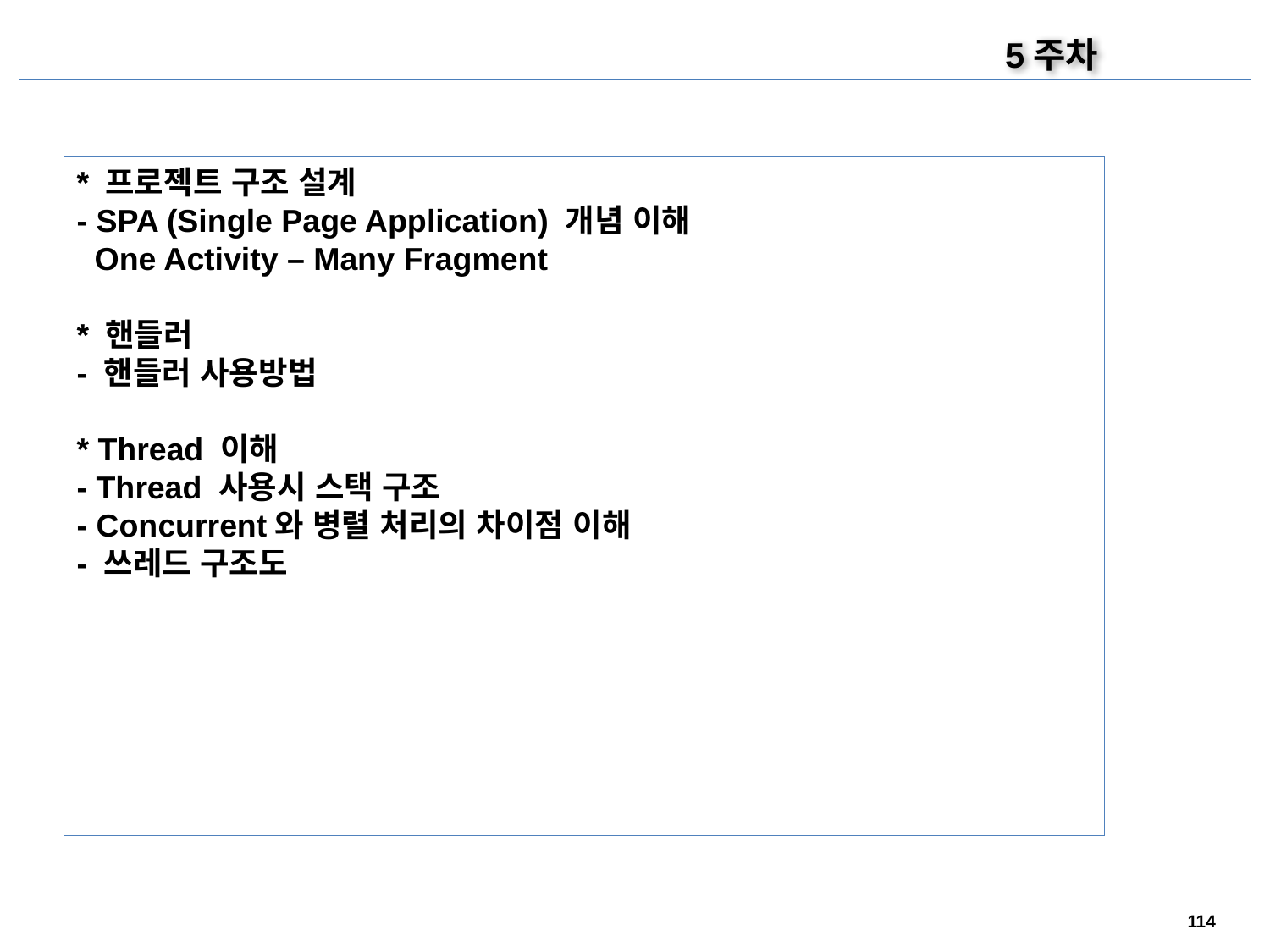

5주차
* 프로젝트 구조 설계
- SPA (Single Page Application) 개념 이해
  One Activity – Many Fragment

* 핸들러
- 핸들러 사용방법

* Thread 이해
- Thread 사용시 스택 구조
- Concurrent와 병렬 처리의 차이점 이해
- 쓰레드 구조도